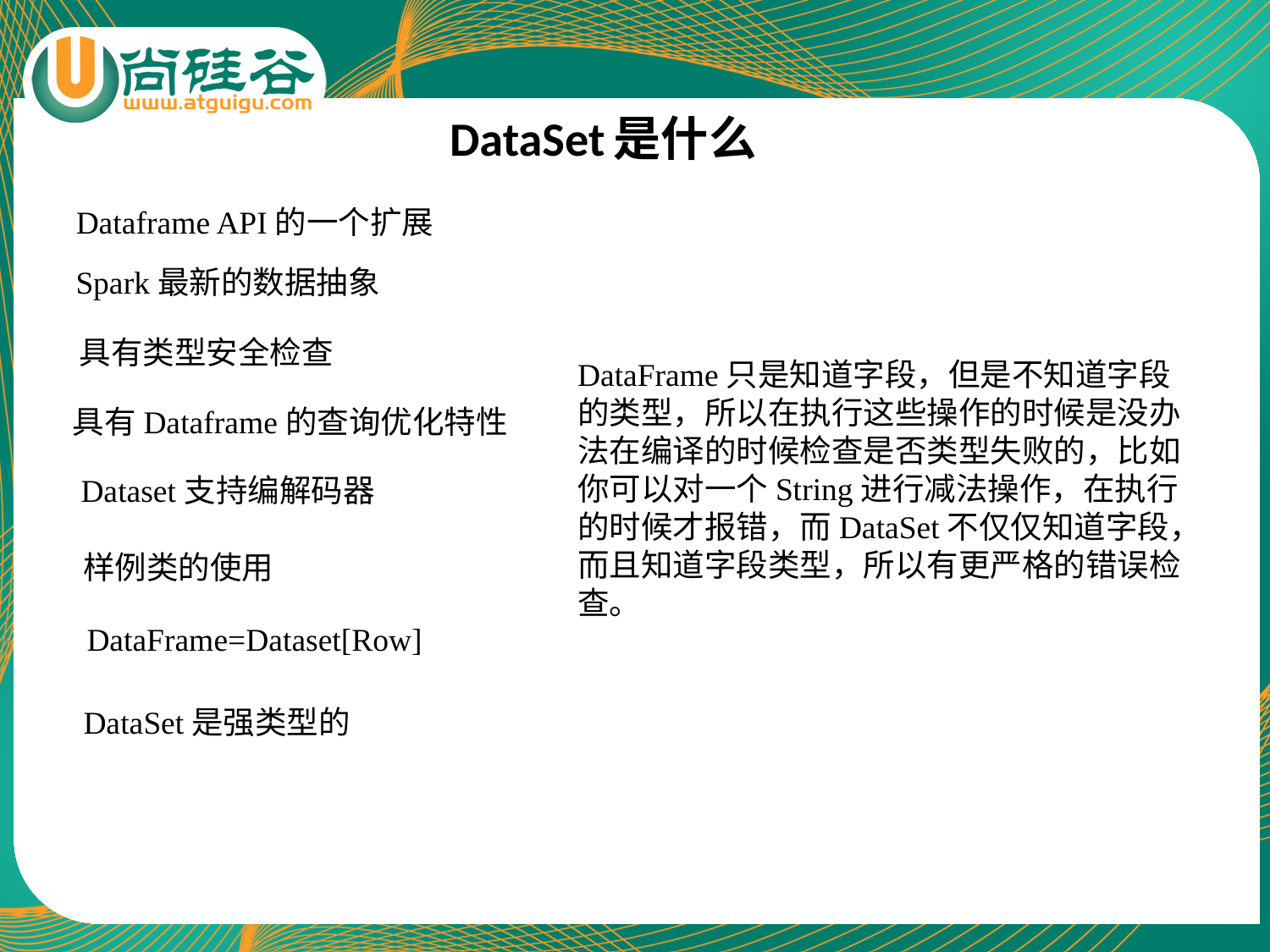

# DataSet是什么
Dataframe API的一个扩展
Spark最新的数据抽象
具有类型安全检查
DataFrame只是知道字段，但是不知道字段的类型，所以在执行这些操作的时候是没办法在编译的时候检查是否类型失败的，比如你可以对一个String进行减法操作，在执行的时候才报错，而DataSet不仅仅知道字段，而且知道字段类型，所以有更严格的错误检查。
具有Dataframe的查询优化特性
Dataset支持编解码器
样例类的使用
DataFrame=Dataset[Row]
DataSet是强类型的